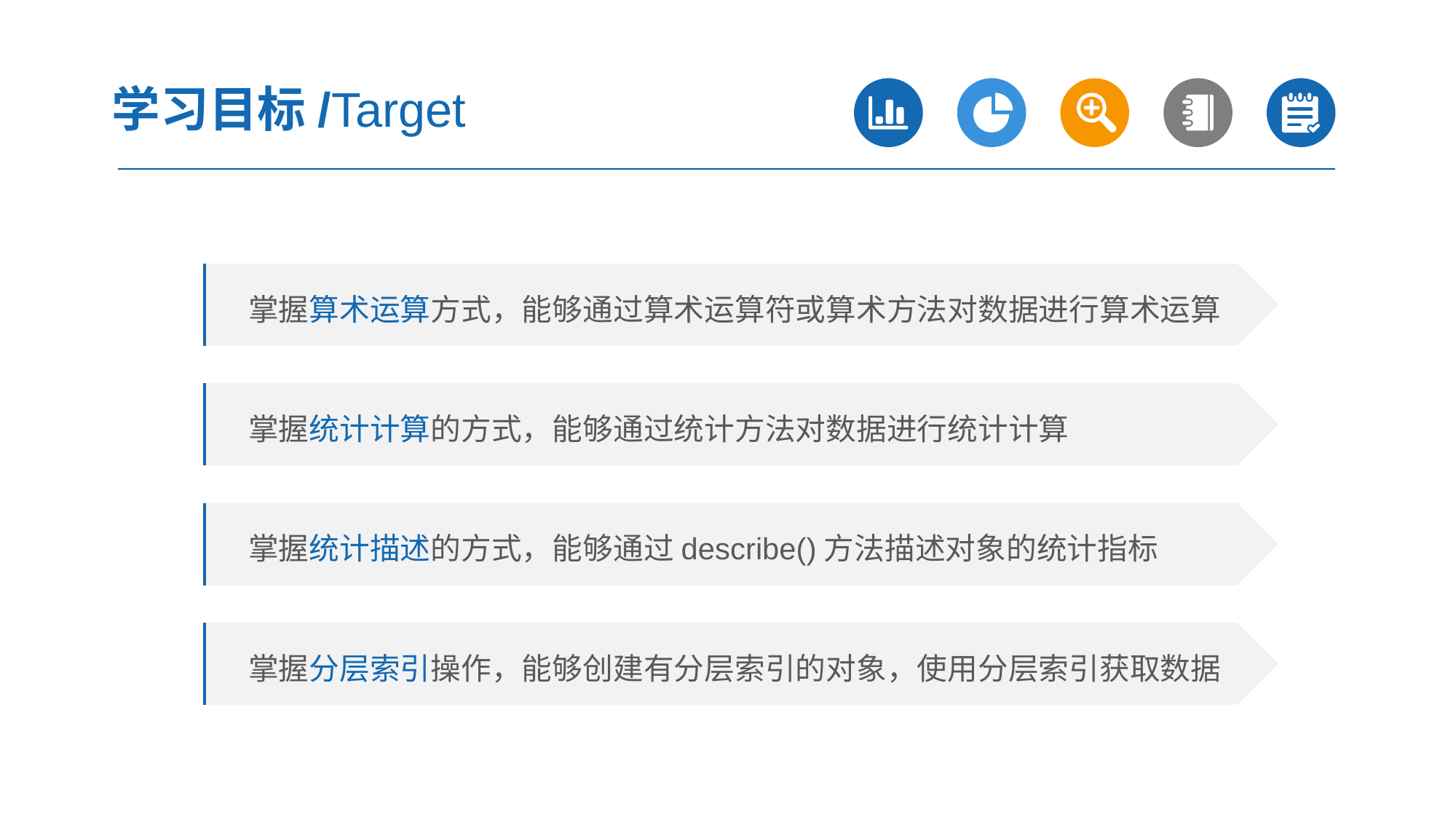

学习目标/Target
    掌握算术运算方式，能够通过算术运算符或算术方法对数据进行算术运算

    掌握统计计算的方式，能够通过统计方法对数据进行统计计算

    掌握统计描述的方式，能够通过describe()方法描述对象的统计指标

    掌握分层索引操作，能够创建有分层索引的对象，使用分层索引获取数据